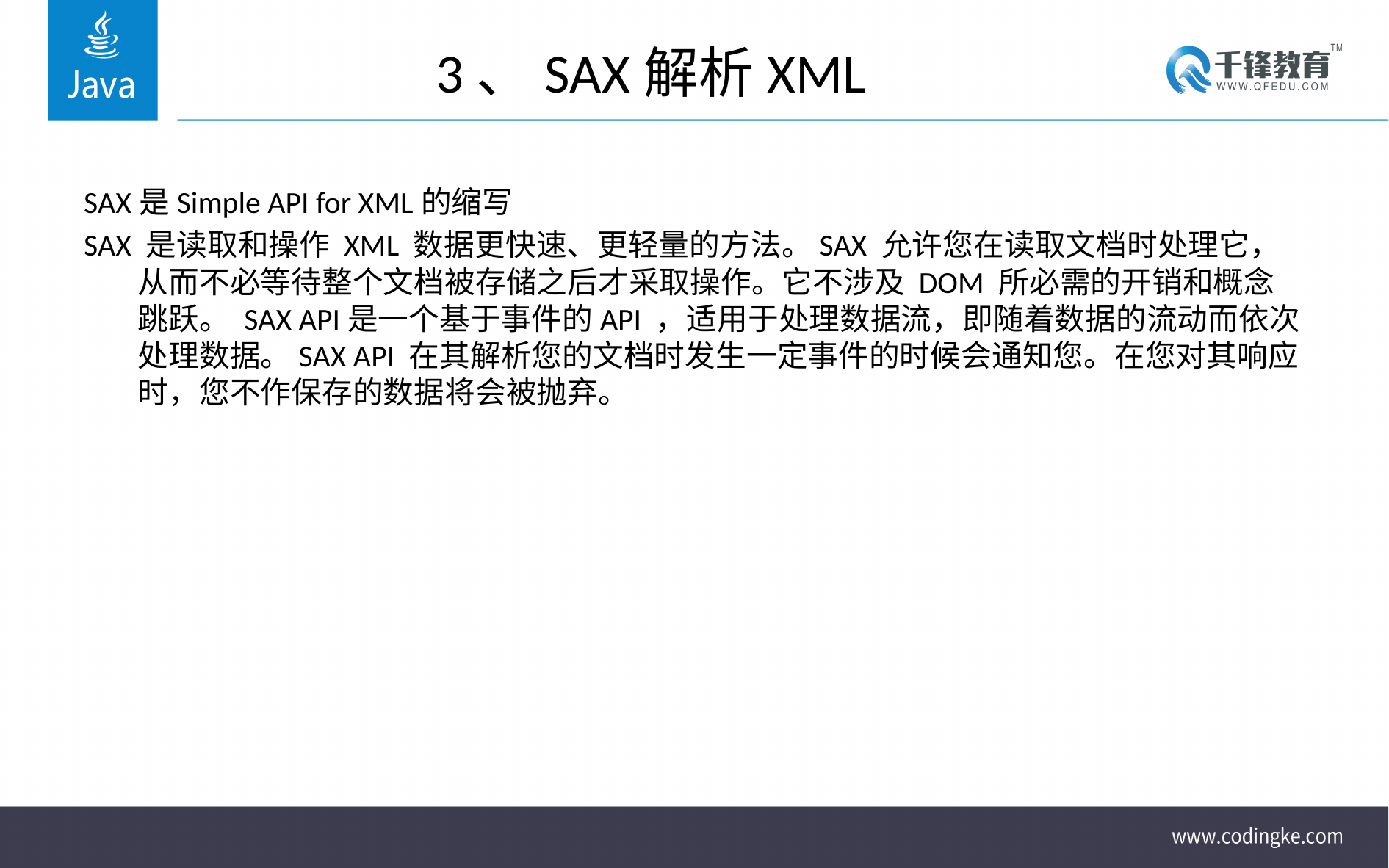

# 3、SAX解析XML
SAX是Simple API for XML的缩写
SAX 是读取和操作 XML 数据更快速、更轻量的方法。SAX 允许您在读取文档时处理它，从而不必等待整个文档被存储之后才采取操作。它不涉及 DOM 所必需的开销和概念跳跃。 SAX API是一个基于事件的API ，适用于处理数据流，即随着数据的流动而依次处理数据。SAX API 在其解析您的文档时发生一定事件的时候会通知您。在您对其响应时，您不作保存的数据将会被抛弃。